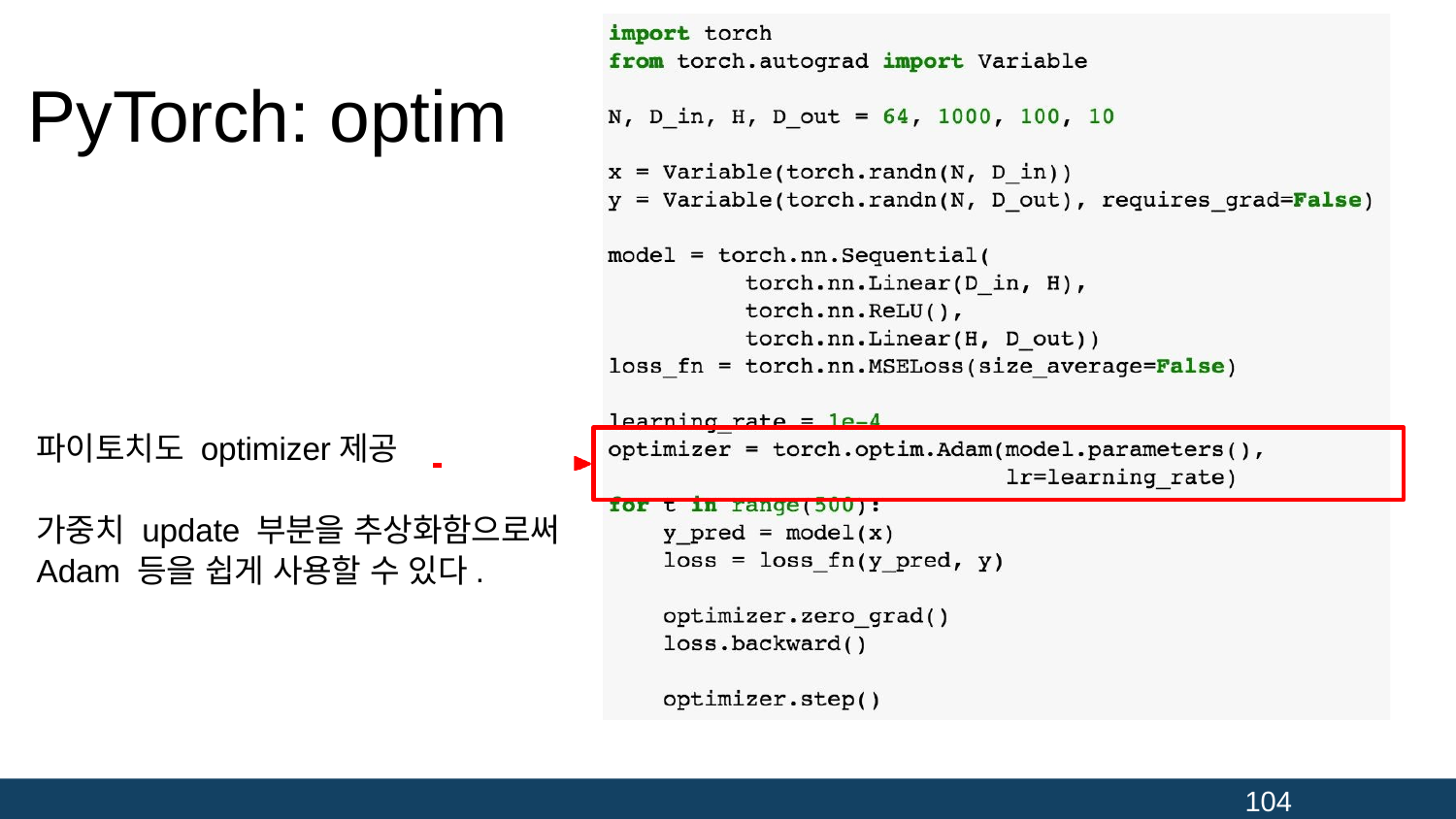

# PyTorch: optim
파이토치도 optimizer제공

가중치 update 부분을 추상화함으로써
Adam 등을 쉽게 사용할 수 있다.